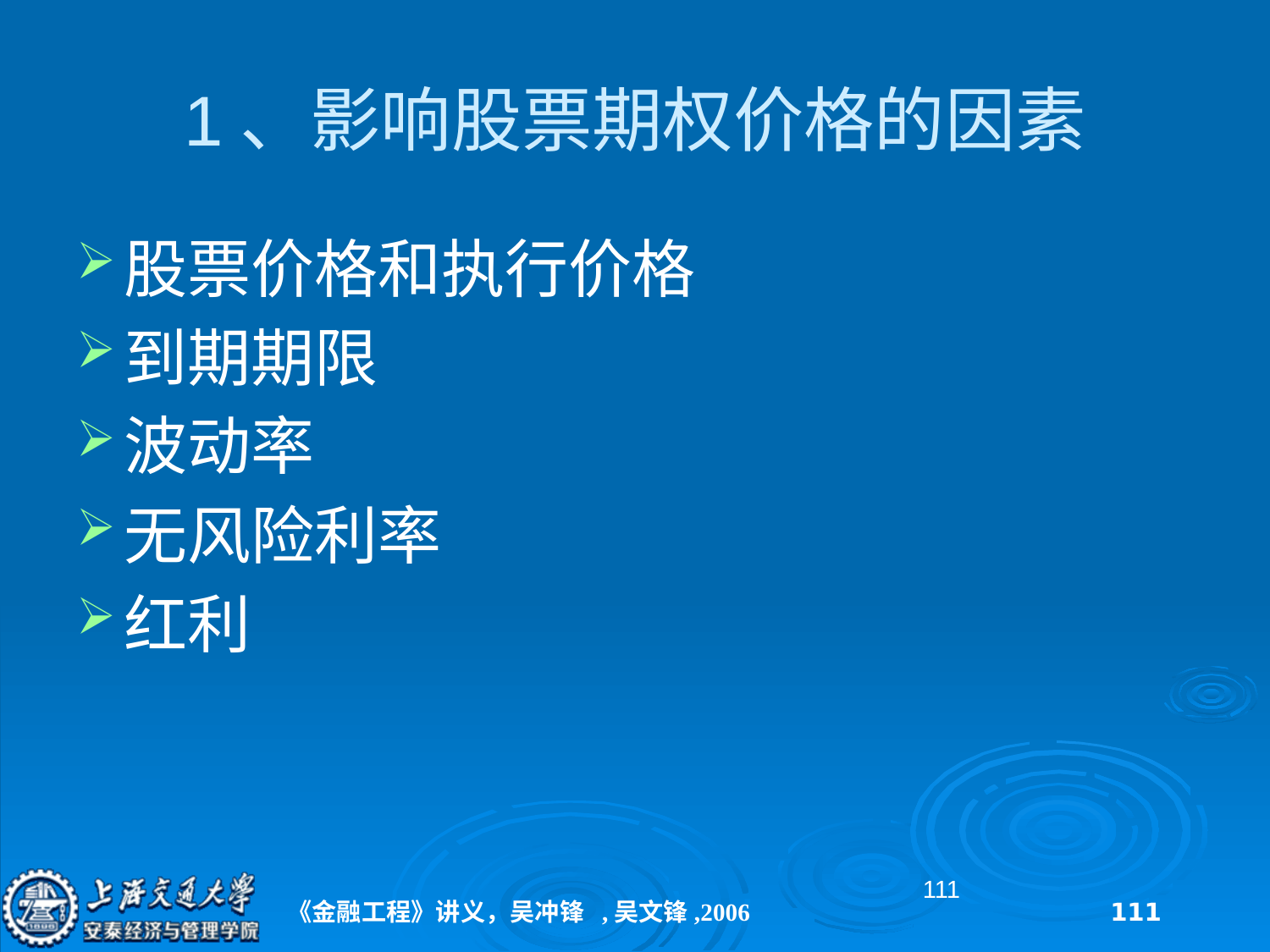

# 1、影响股票期权价格的因素
股票价格和执行价格
到期期限
波动率
无风险利率
红利
111